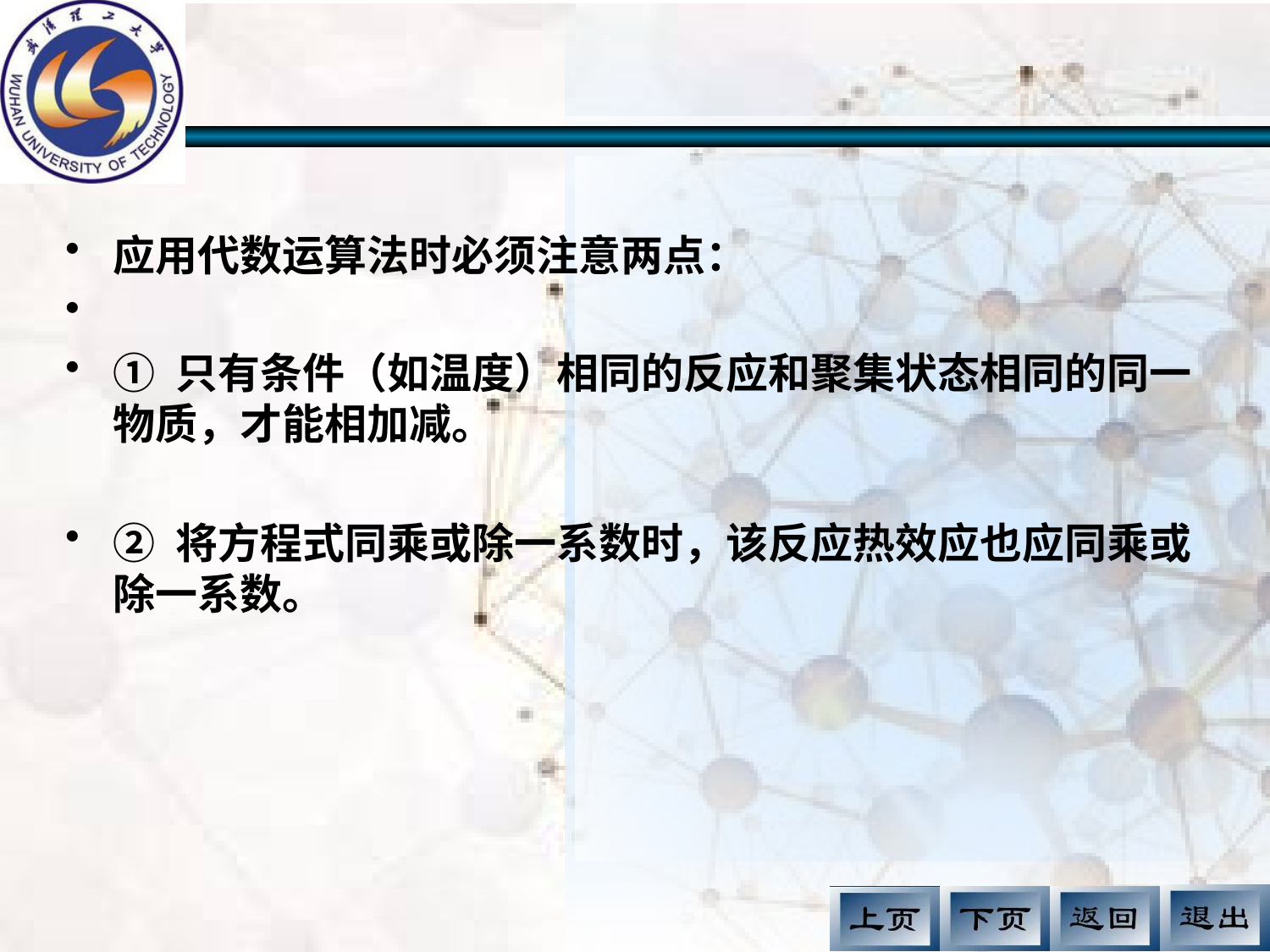

应用代数运算法时必须注意两点：

① 只有条件（如温度）相同的反应和聚集状态相同的同一物质，才能相加减。

② 将方程式同乘或除一系数时，该反应热效应也应同乘或除一系数。